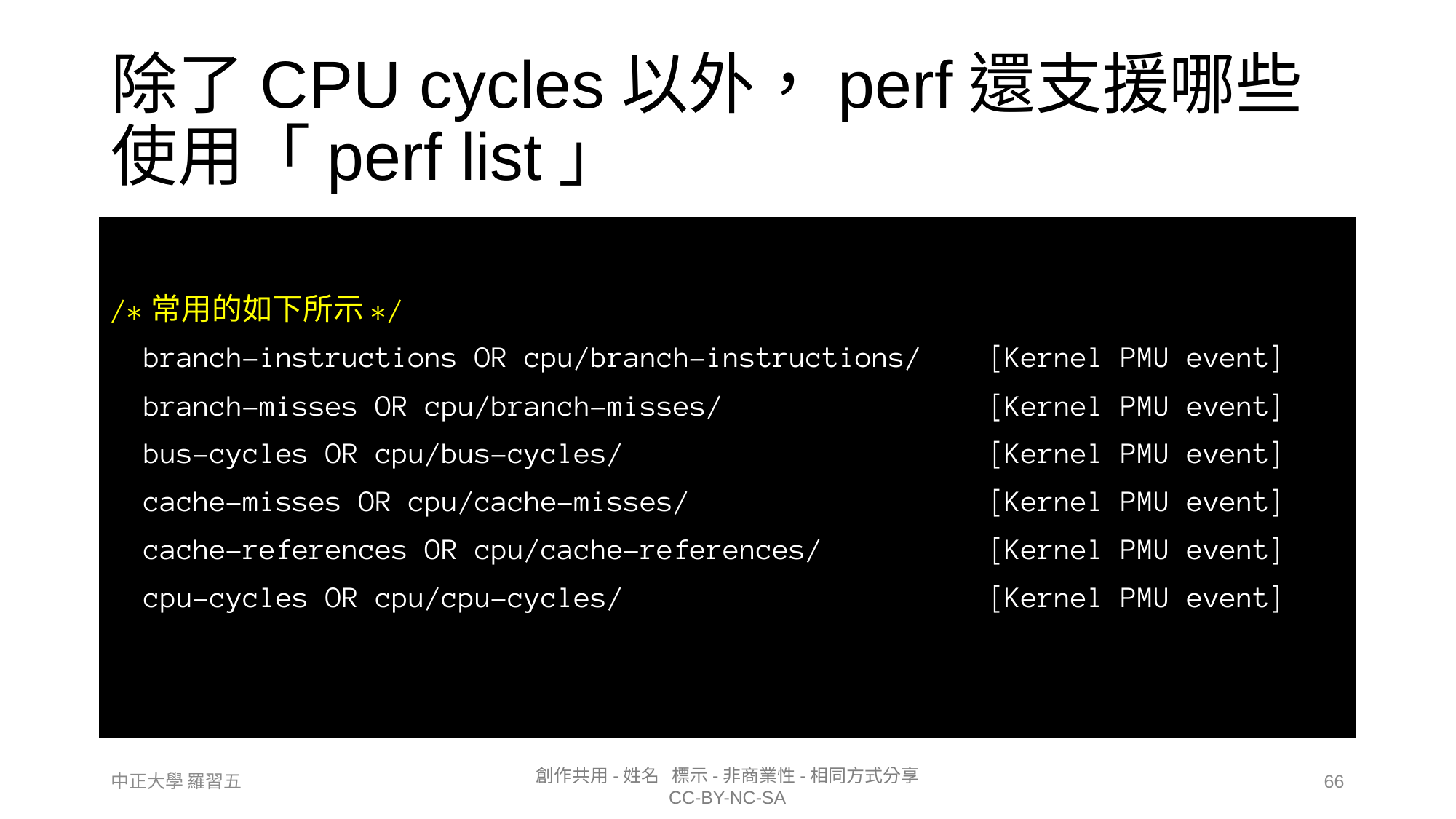

# 除了CPU cycles以外，perf還支援哪些 使用「perf list」
/*常用的如下所示*/
  branch-instructions OR cpu/branch-instructions/    [Kernel PMU event]
  branch-misses OR cpu/branch-misses/                [Kernel PMU event]
  bus-cycles OR cpu/bus-cycles/                      [Kernel PMU event]
  cache-misses OR cpu/cache-misses/                  [Kernel PMU event]
  cache-references OR cpu/cache-references/          [Kernel PMU event]
  cpu-cycles OR cpu/cpu-cycles/                      [Kernel PMU event]

66